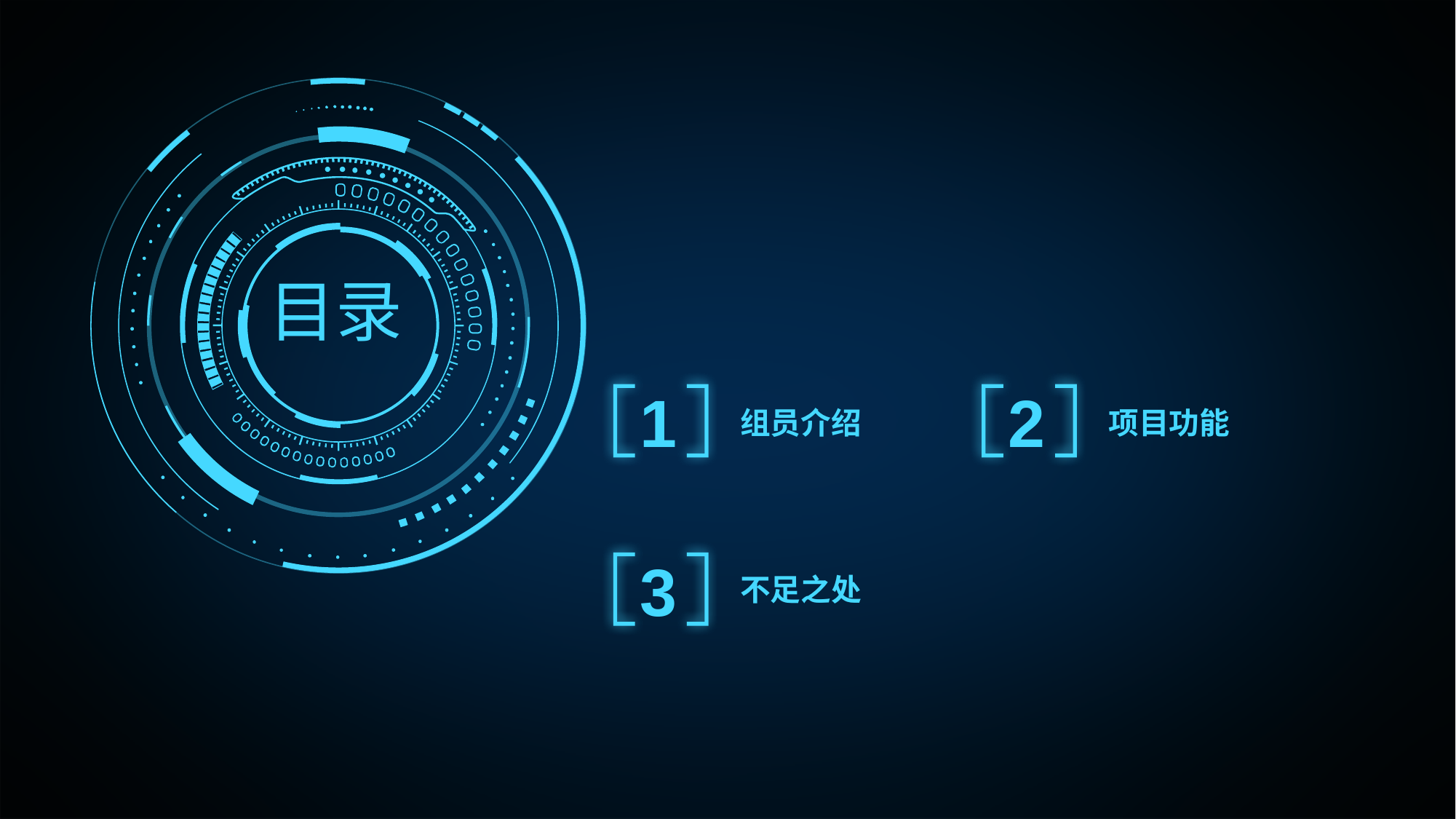

目录
1

2

组员介绍
项目功能
3

不足之处